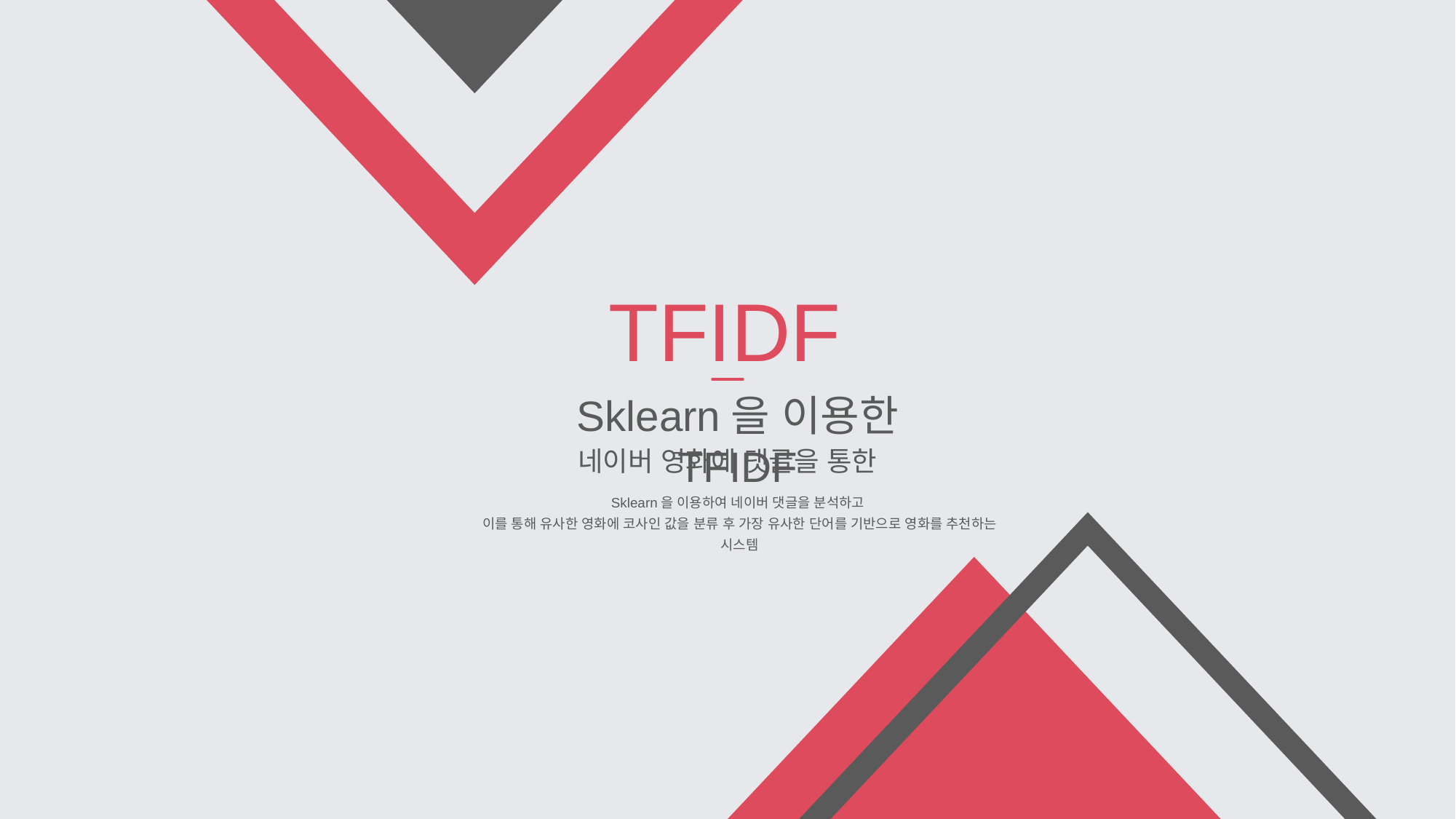

TFIDF
Sklearn을 이용한 TFIDF
네이버 영화에 댓글을 통한
Sklearn을 이용하여 네이버 댓글을 분석하고
이를 통해 유사한 영화에 코사인 값을 분류 후 가장 유사한 단어를 기반으로 영화를 추천하는 시스템